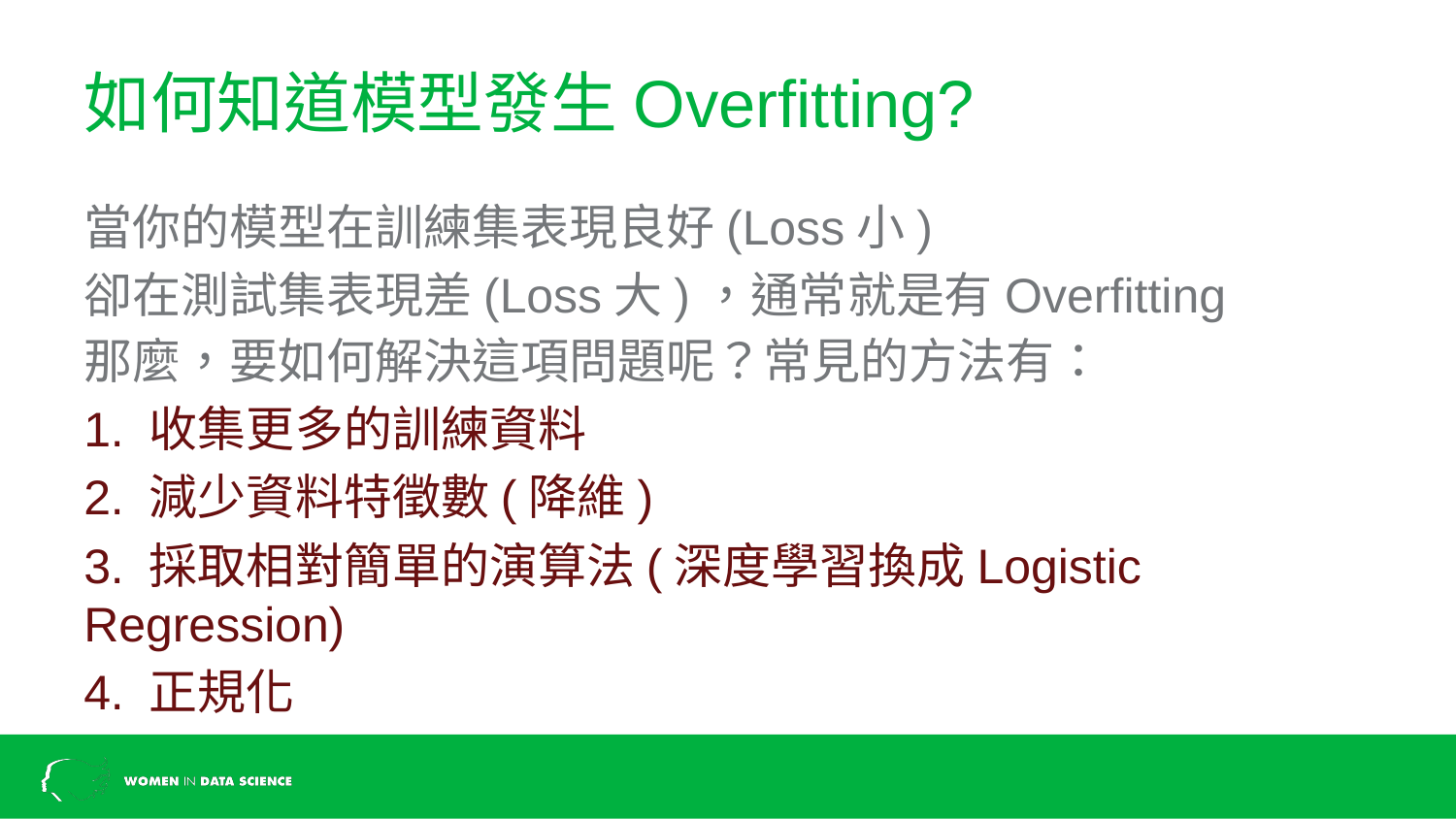

# 如何知道模型發生Overfitting?
當你的模型在訓練集表現良好(Loss小)
卻在測試集表現差(Loss大)，通常就是有Overfitting

那麼，要如何解決這項問題呢？常見的方法有：
1. 收集更多的訓練資料
2. 減少資料特徵數(降維)
3. 採取相對簡單的演算法(深度學習換成Logistic Regression)
4. 正規化